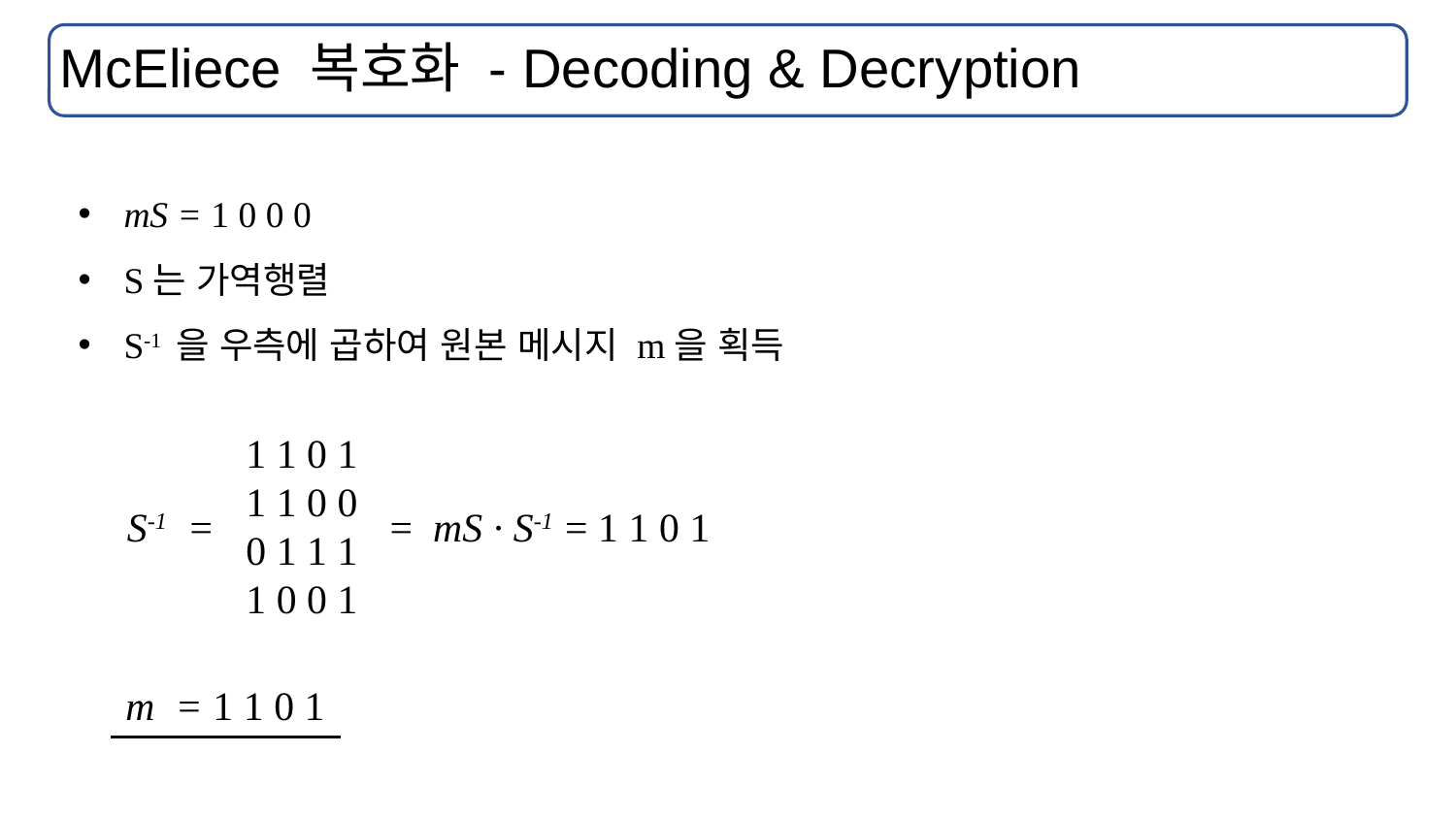

# McEliece 복호화 - Decoding & Decryption
mS = 1 0 0 0
S는 가역행렬
S-1 을 우측에 곱하여 원본 메시지 m을 획득
1 1 0 1
1 1 0 0
0 1 1 1
1 0 0 1
S-1  =
  =  mS ∙ S-1  = 1 1 0 1
m  = 1 1 0 1